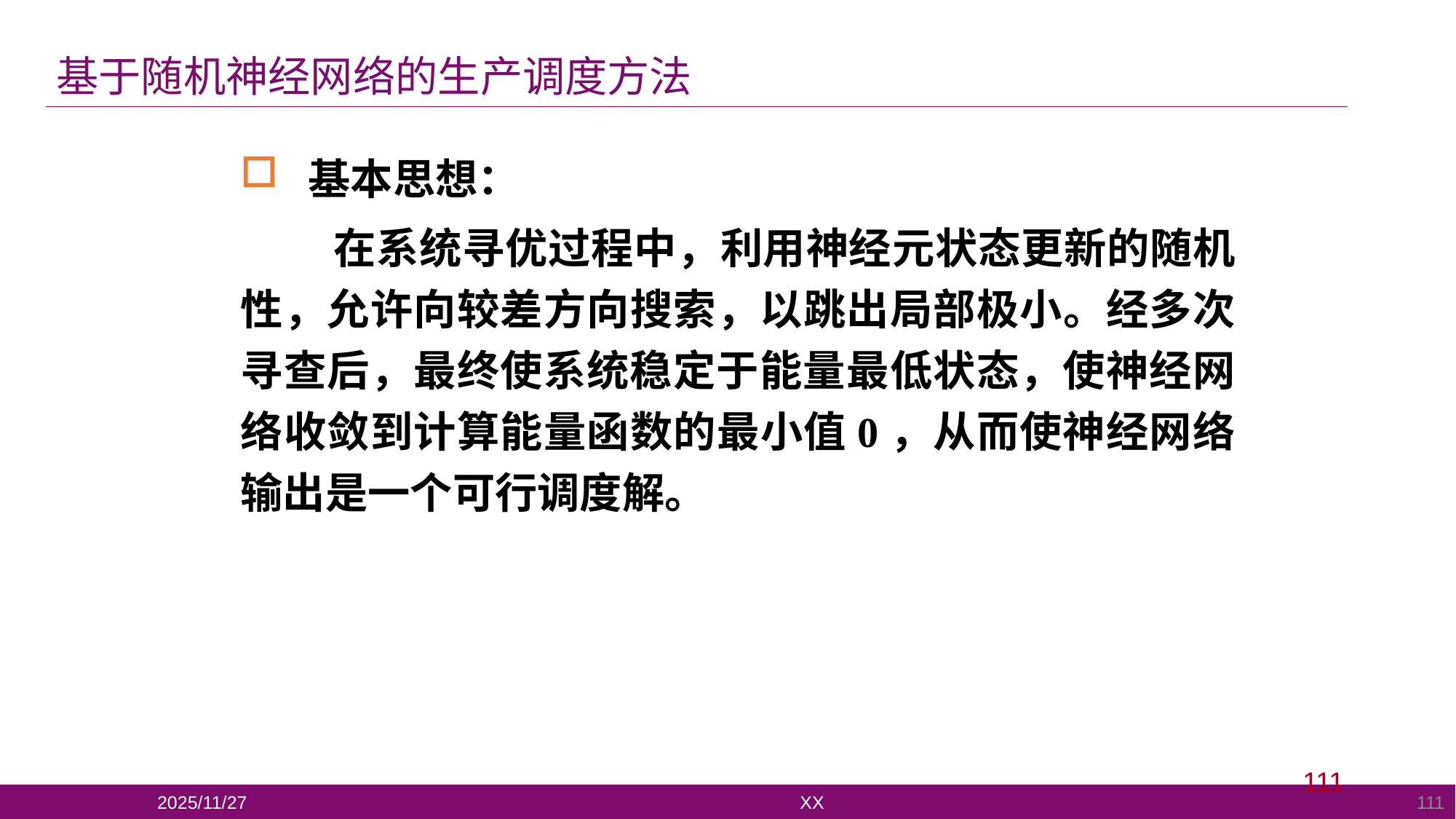

基于随机神经网络的生产调度方法
  基本思想：
        在系统寻优过程中，利用神经元状态更新的随机性，允许向较差方向搜索，以跳出局部极小。经多次寻查后，最终使系统稳定于能量最低状态，使神经网络收敛到计算能量函数的最小值0，从而使神经网络输出是一个可行调度解。

111